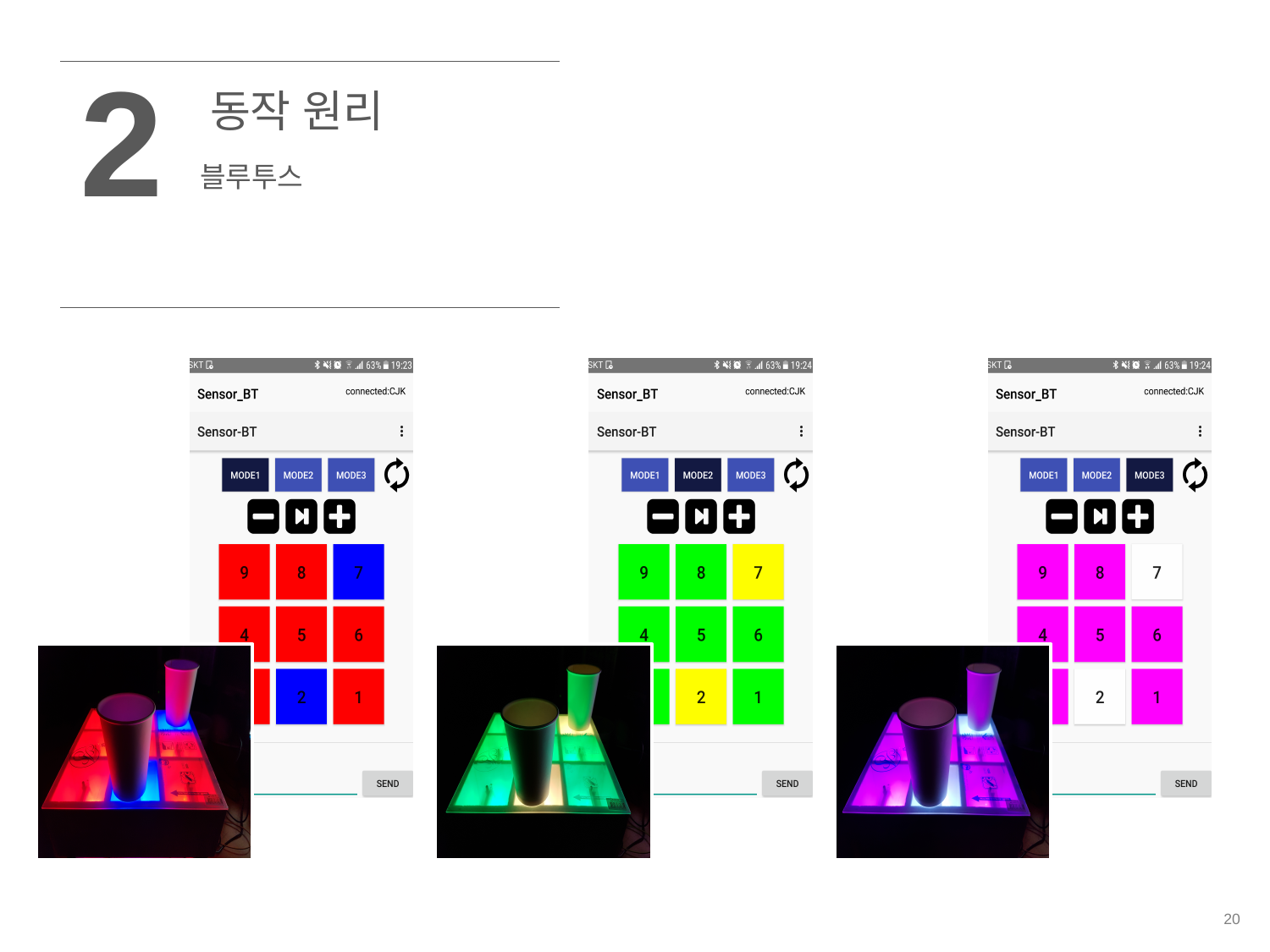

| 2 | 동작 원리 |
| --- | --- |
|  | 블루투스 |